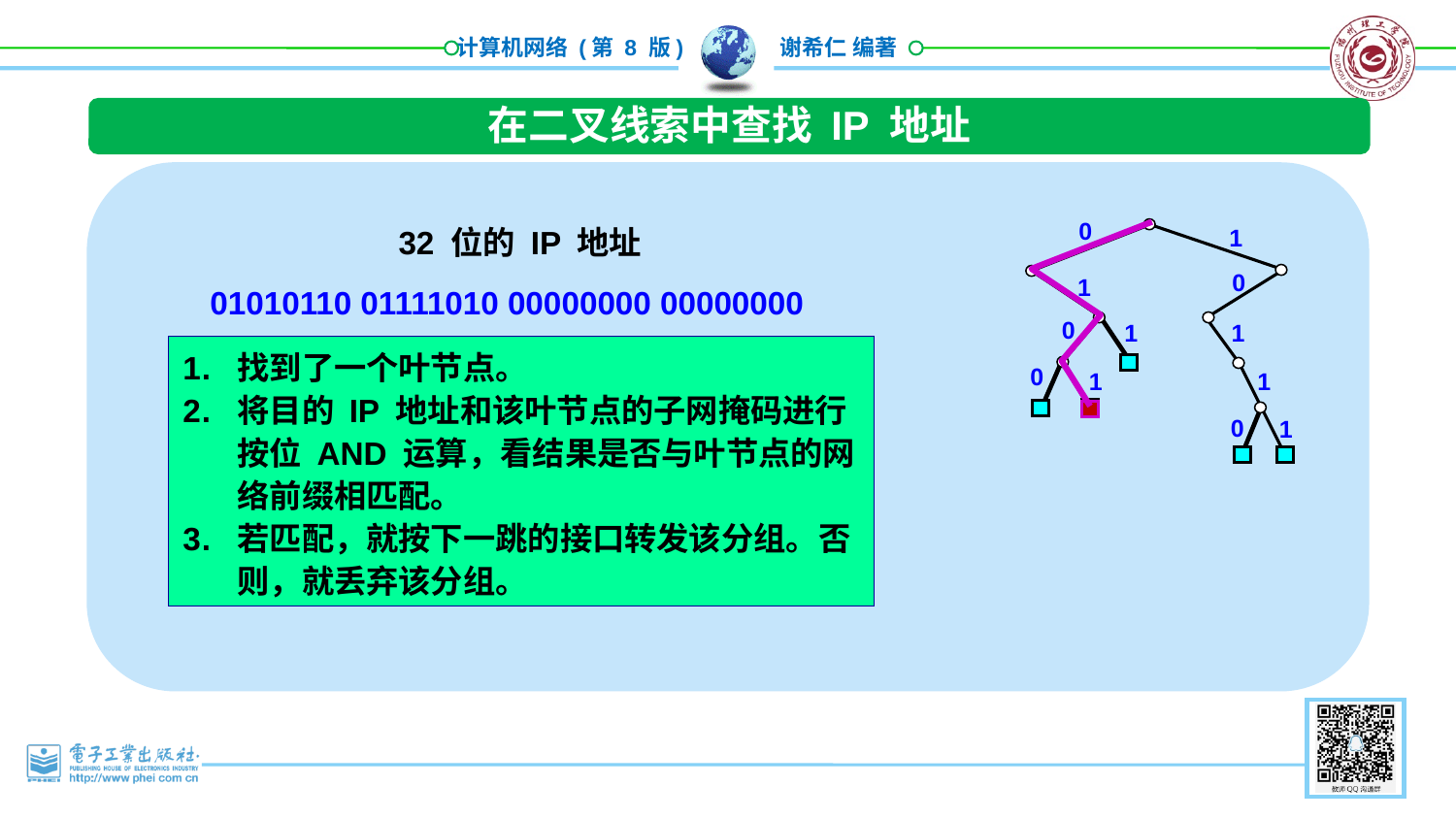

在二叉线索中查找 IP 地址

0
1

0

1

0
1
1

0

1
1

0
1

                     32 位的 IP 地址
01010110 01111010 00000000 00000000

找到了一个叶节点。
将目的 IP 地址和该叶节点的子网掩码进行按位 AND 运算，看结果是否与叶节点的网络前缀相匹配。
若匹配，就按下一跳的接口转发该分组。否则，就丢弃该分组。